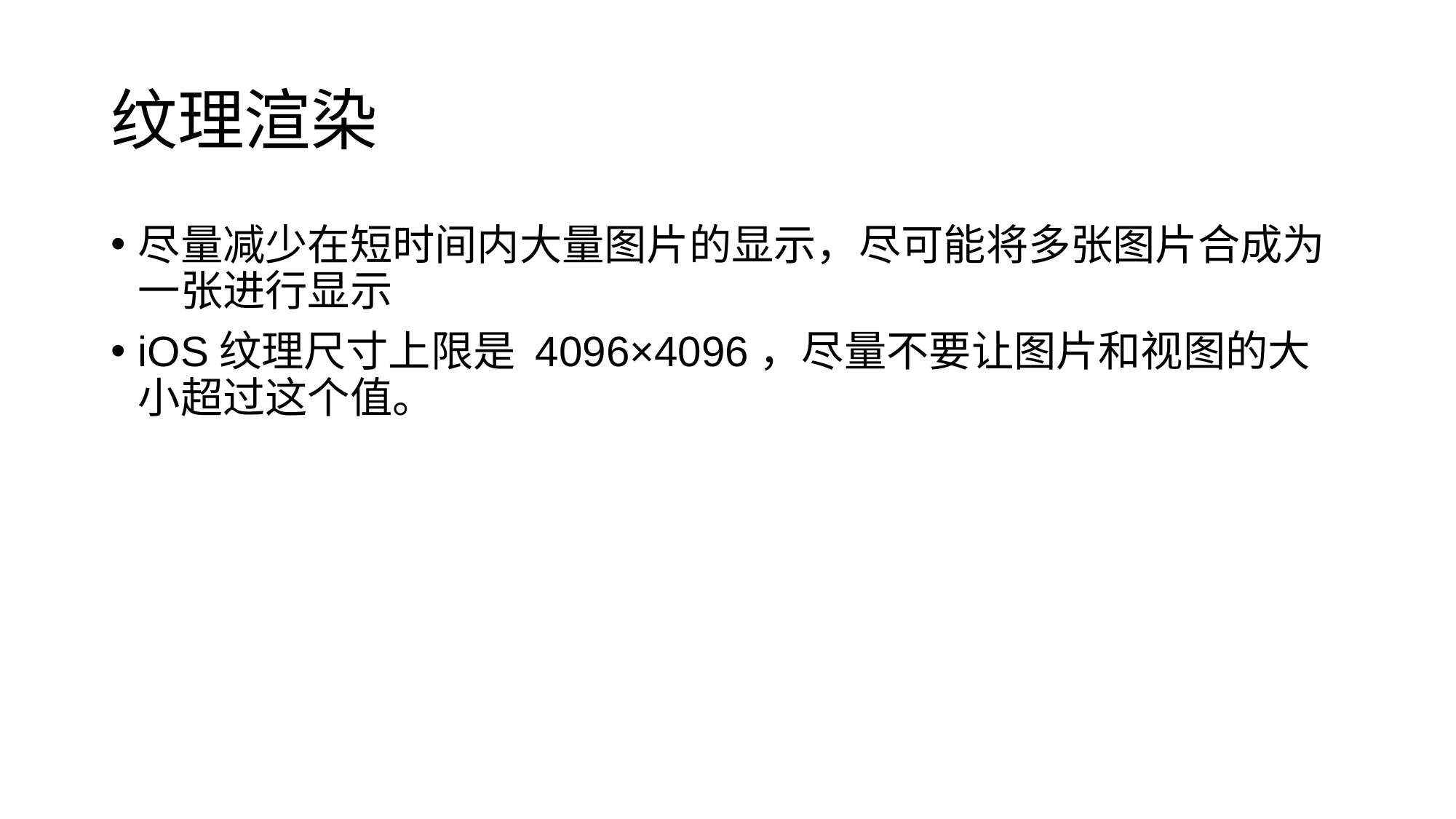

# 纹理渲染
尽量减少在短时间内大量图片的显示，尽可能将多张图片合成为一张进行显示
iOS纹理尺寸上限是 4096×4096，尽量不要让图片和视图的大小超过这个值。